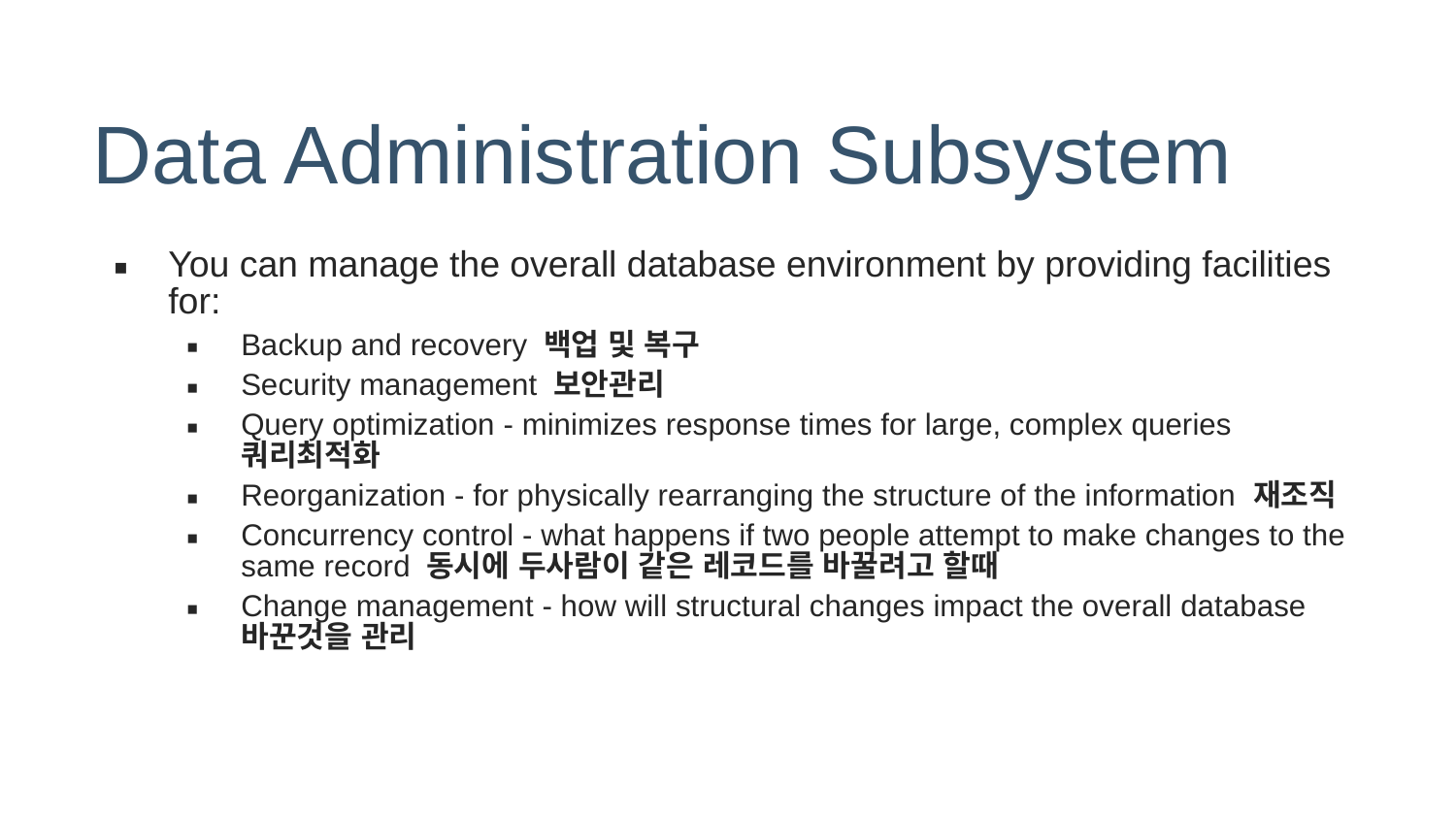

# Data Administration Subsystem
You can manage the overall database environment by providing facilities for:
Backup and recovery 백업 및 복구
Security management 보안관리
Query optimization - minimizes response times for large, complex queries 쿼리최적화
Reorganization - for physically rearranging the structure of the information 재조직
Concurrency control - what happens if two people attempt to make changes to the same record 동시에 두사람이 같은 레코드를 바꿀려고 할때
Change management - how will structural changes impact the overall database 바꾼것을 관리